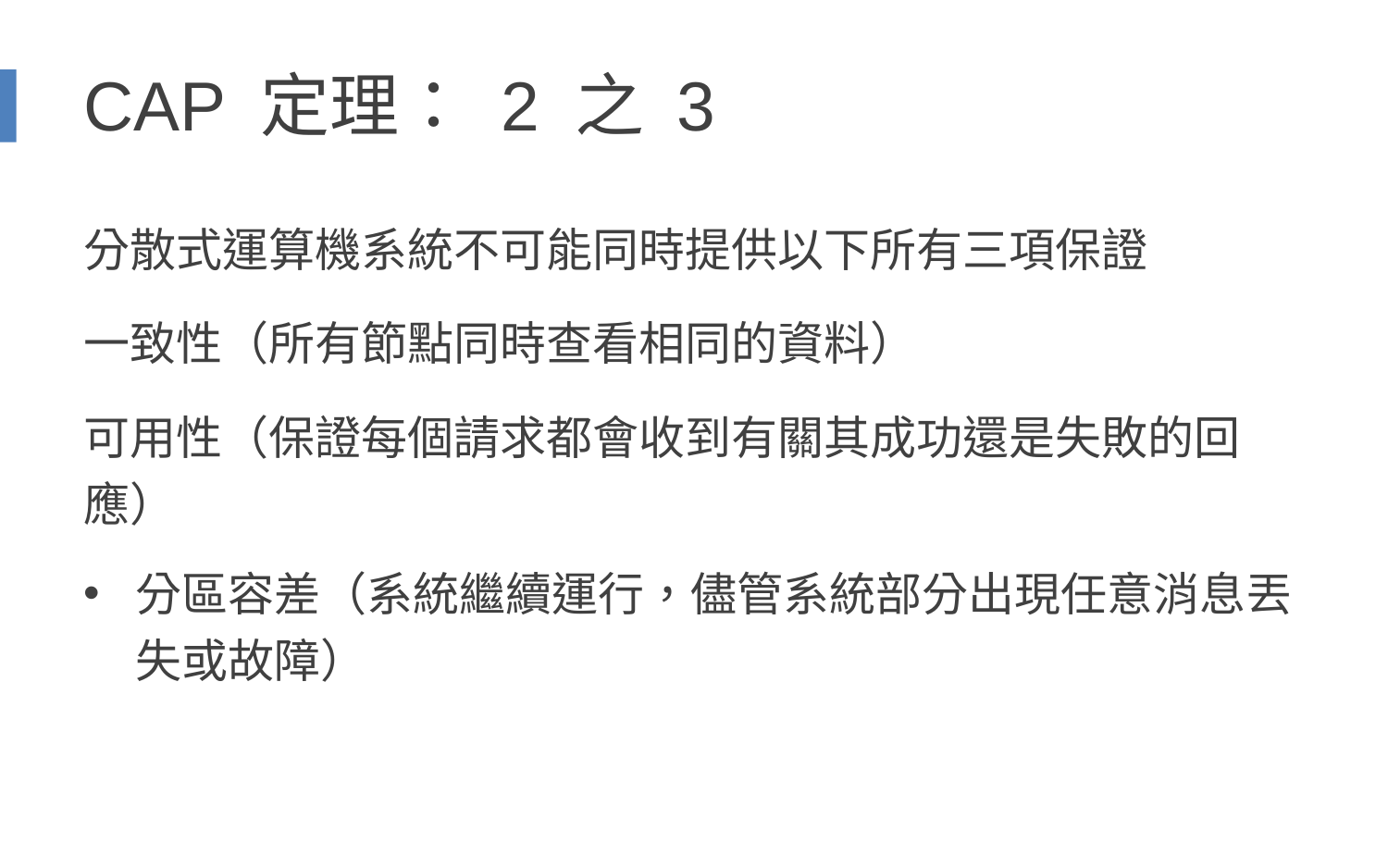

# CAP 定理： 2 之 3
分散式運算機系統不可能同時提供以下所有三項保證
一致性（所有節點同時查看相同的資料）
可用性（保證每個請求都會收到有關其成功還是失敗的回應）
分區容差（系統繼續運行，儘管系統部分出現任意消息丟失或故障）